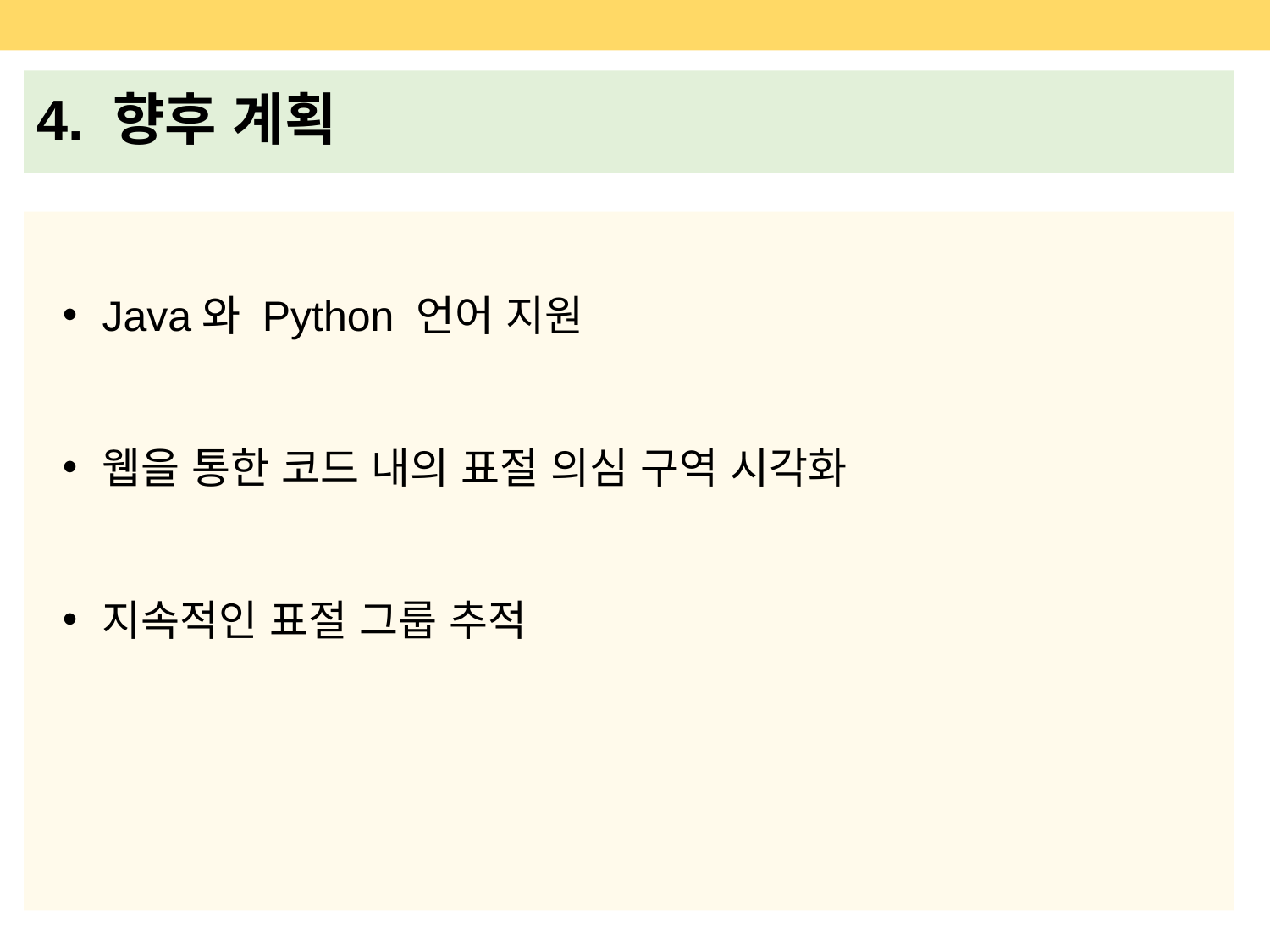

18
4. 향후 계획

Java와 Python 언어 지원

웹을 통한 코드 내의 표절 의심 구역 시각화

지속적인 표절 그룹 추적